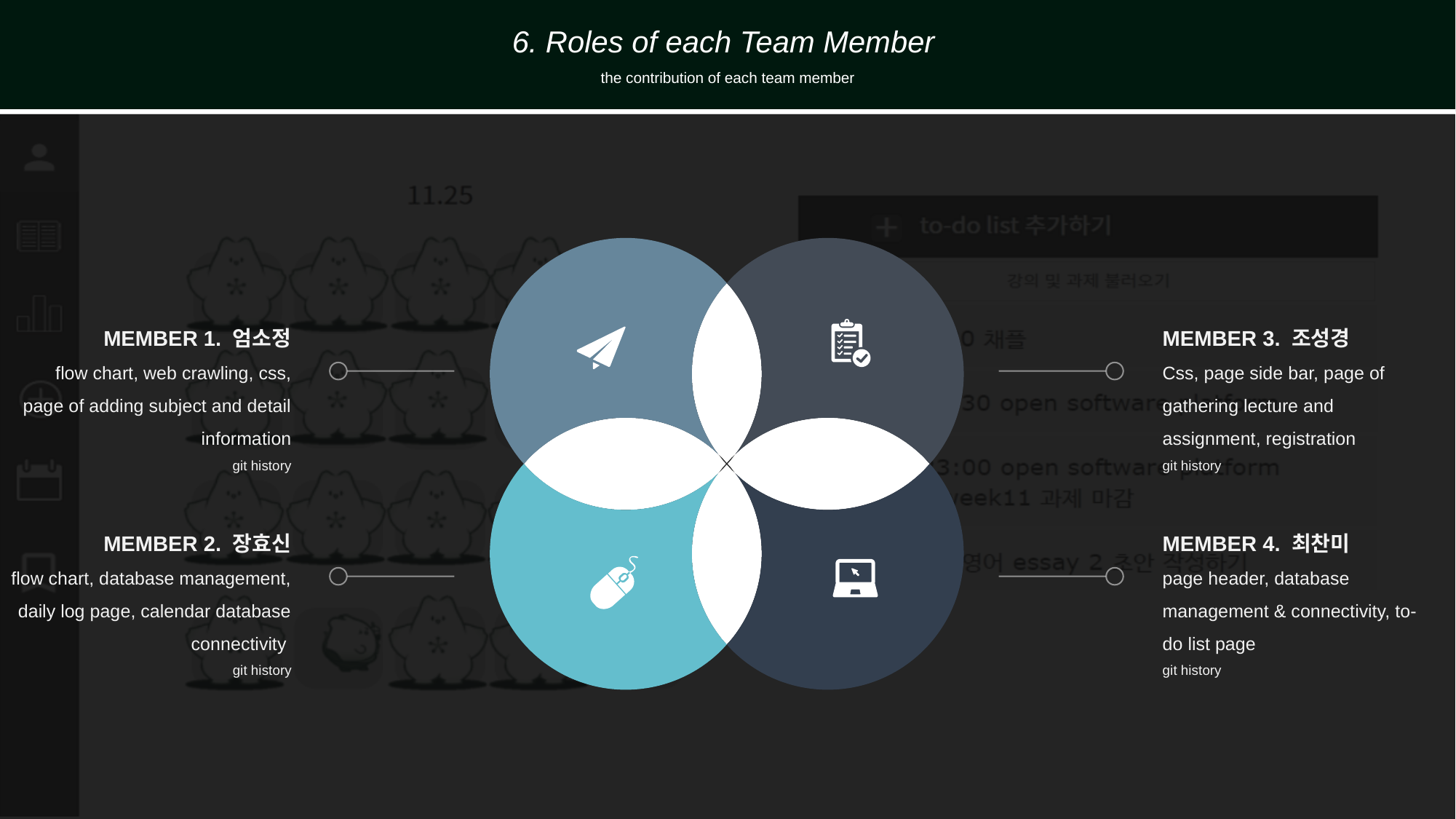

6. Roles of each Team Member
the contribution of each team member

MEMBER 1. 엄소정
flow chart, web crawling, css, page of adding subject and detail information
git history
MEMBER 3. 조성경
Css, page side bar, page of gathering lecture and assignment, registration
git history

MEMBER 2. 장효신
flow chart, database management, daily log page, calendar database connectivity
git history
MEMBER 4. 최찬미
page header, database management & connectivity, to-do list page
git history